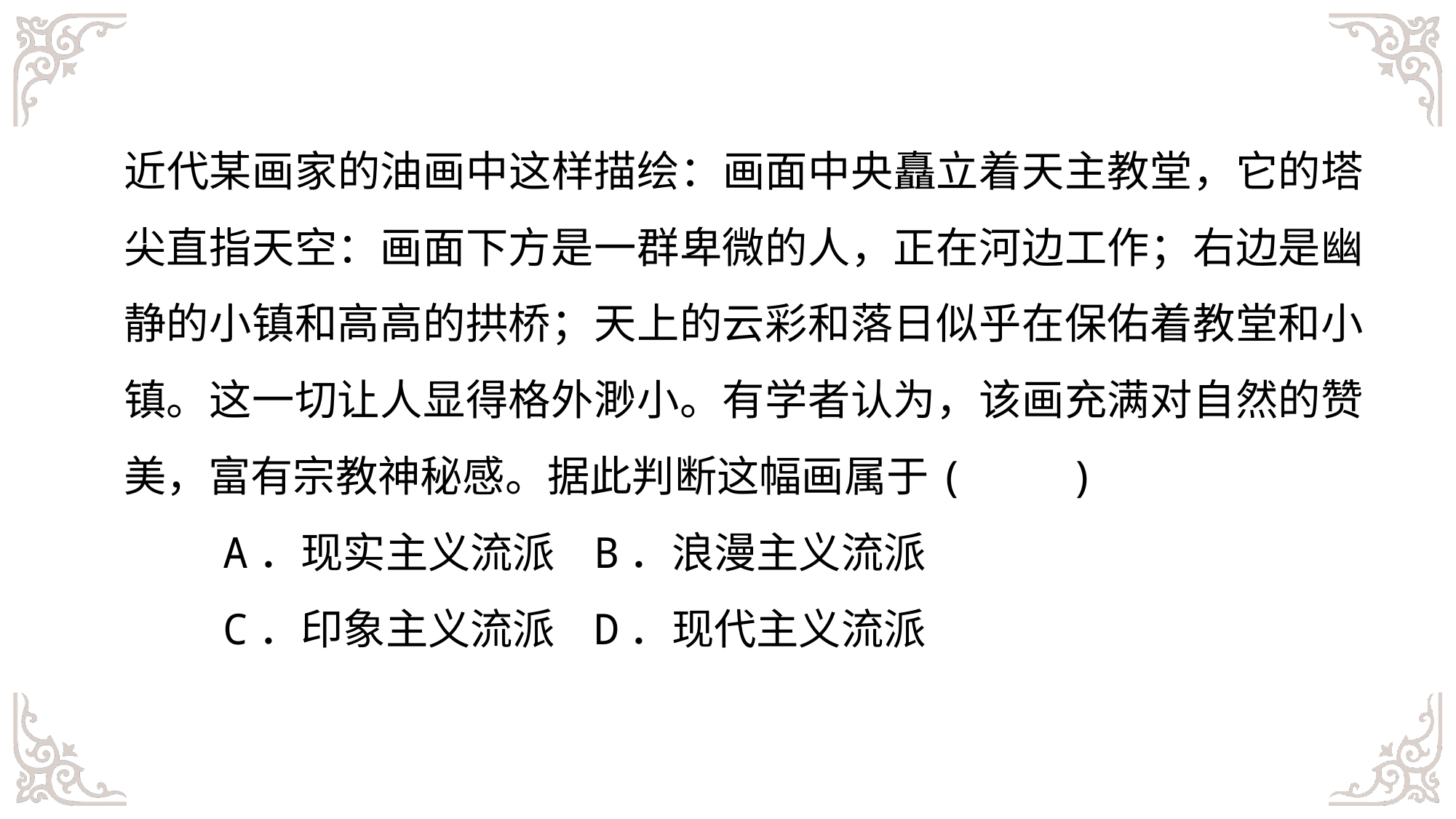

近代某画家的油画中这样描绘：画面中央矗立着天主教堂，它的塔尖直指天空：画面下方是一群卑微的人，正在河边工作；右边是幽静的小镇和高高的拱桥；天上的云彩和落日似乎在保佑着教堂和小镇。这一切让人显得格外渺小。有学者认为，该画充满对自然的赞美，富有宗教神秘感。据此判断这幅画属于(　　)
   A．现实主义流派   B．浪漫主义流派
   C．印象主义流派   D．现代主义流派